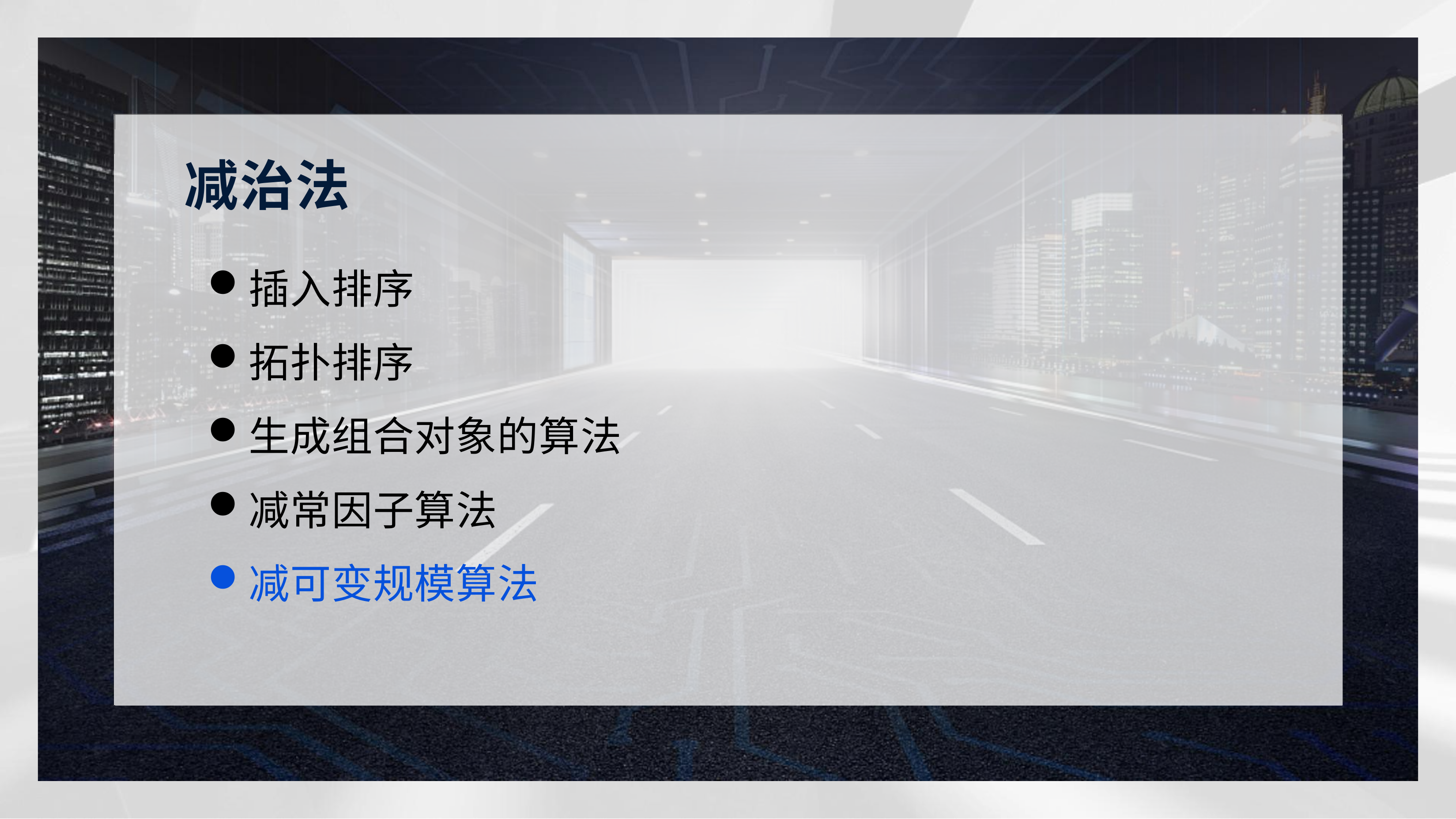

# 减治法
插入排序
拓扑排序
生成组合对象的算法
减常因子算法
减可变规模算法